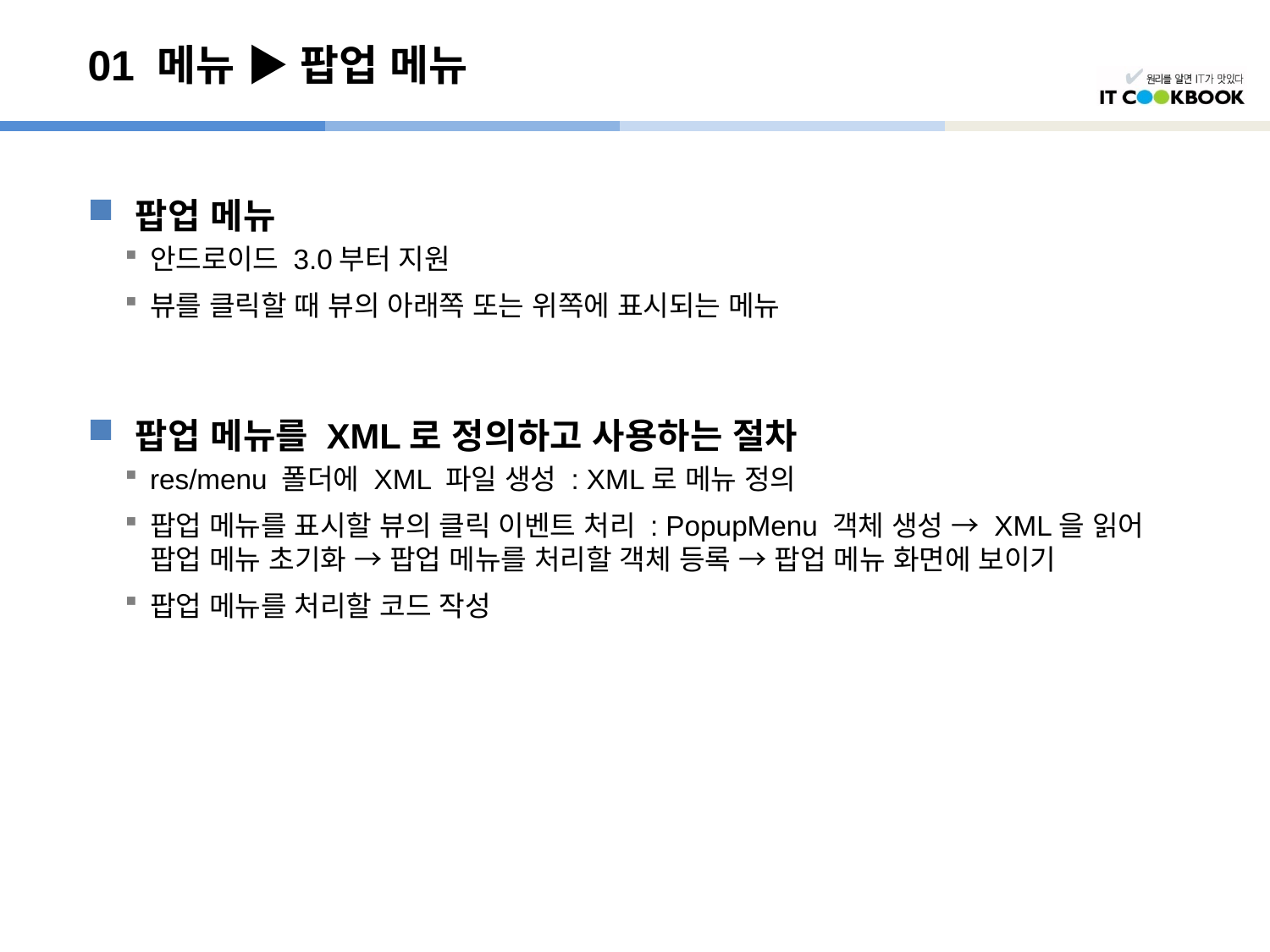

# 01 메뉴 ▶ 팝업 메뉴
팝업 메뉴
안드로이드 3.0부터 지원
뷰를 클릭할 때 뷰의 아래쪽 또는 위쪽에 표시되는 메뉴

팝업 메뉴를 XML로 정의하고 사용하는 절차
res/menu 폴더에 XML 파일 생성 : XML로 메뉴 정의
팝업 메뉴를 표시할 뷰의 클릭 이벤트 처리 : PopupMenu 객체 생성 → XML을 읽어 팝업 메뉴 초기화 → 팝업 메뉴를 처리할 객체 등록 → 팝업 메뉴 화면에 보이기
팝업 메뉴를 처리할 코드 작성